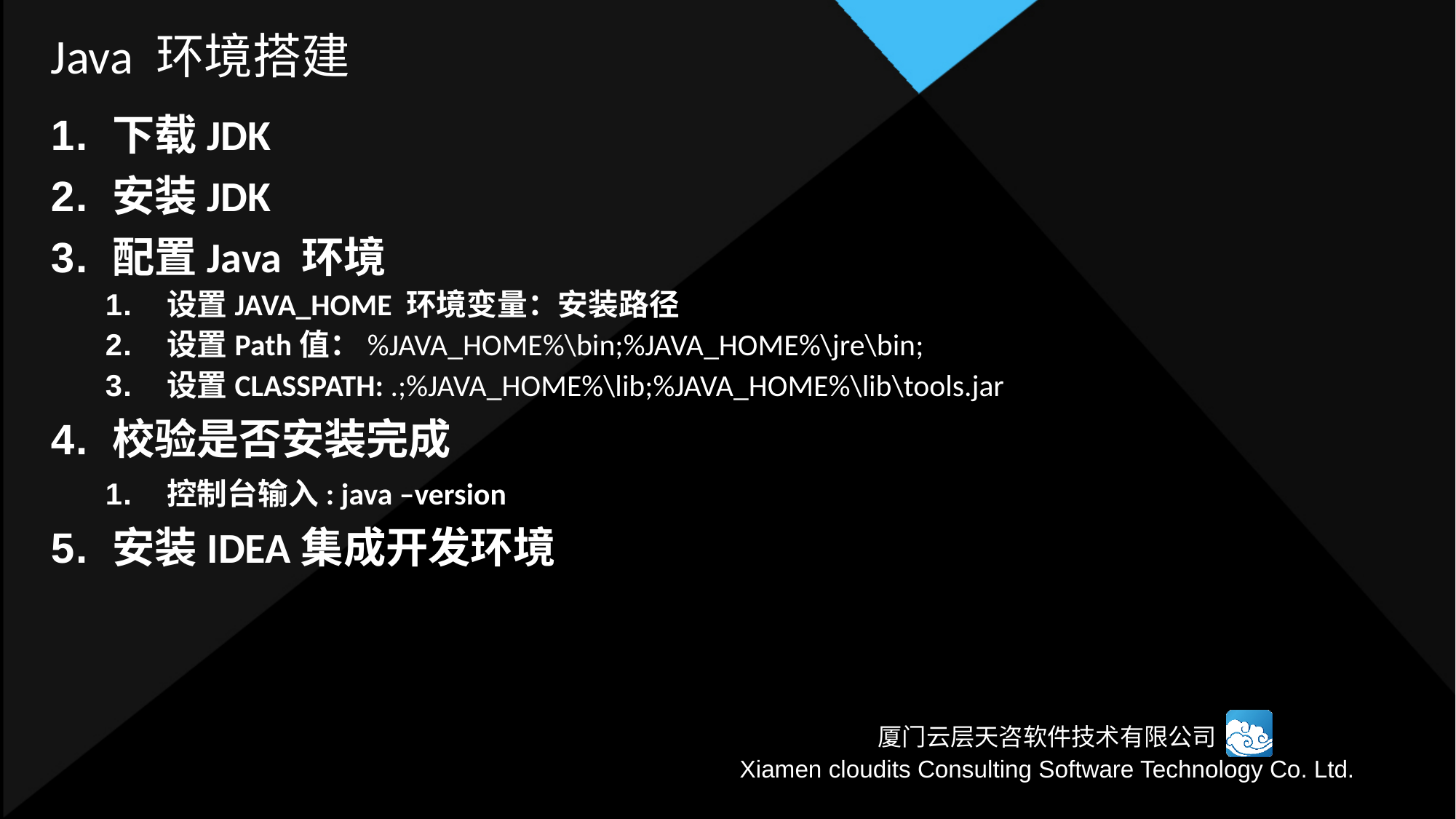

# Java 环境搭建
下载JDK
安装JDK
配置Java 环境
设置JAVA_HOME 环境变量：安装路径
设置Path值：%JAVA_HOME%\bin;%JAVA_HOME%\jre\bin;
设置CLASSPATH: .;%JAVA_HOME%\lib;%JAVA_HOME%\lib\tools.jar
校验是否安装完成
控制台输入: java –version
安装IDEA集成开发环境